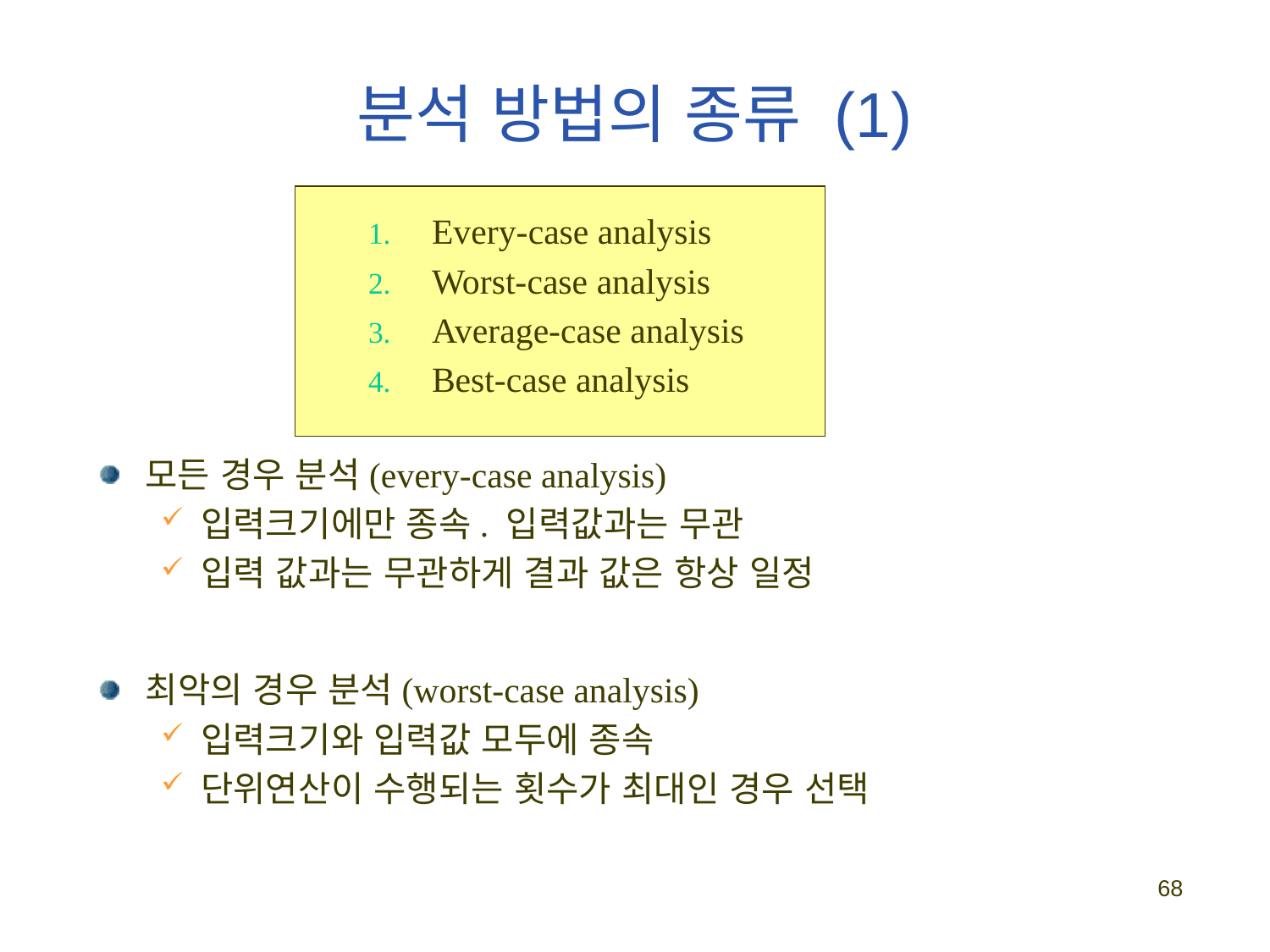

# 분석 방법의 종류 (1)

Every-case analysis
Worst-case analysis
Average-case analysis
Best-case analysis
모든 경우 분석(every-case analysis)
입력크기에만 종속. 입력값과는 무관
입력 값과는 무관하게 결과 값은 항상 일정

최악의 경우 분석(worst-case analysis)
입력크기와 입력값 모두에 종속
단위연산이 수행되는 횟수가 최대인 경우 선택
68